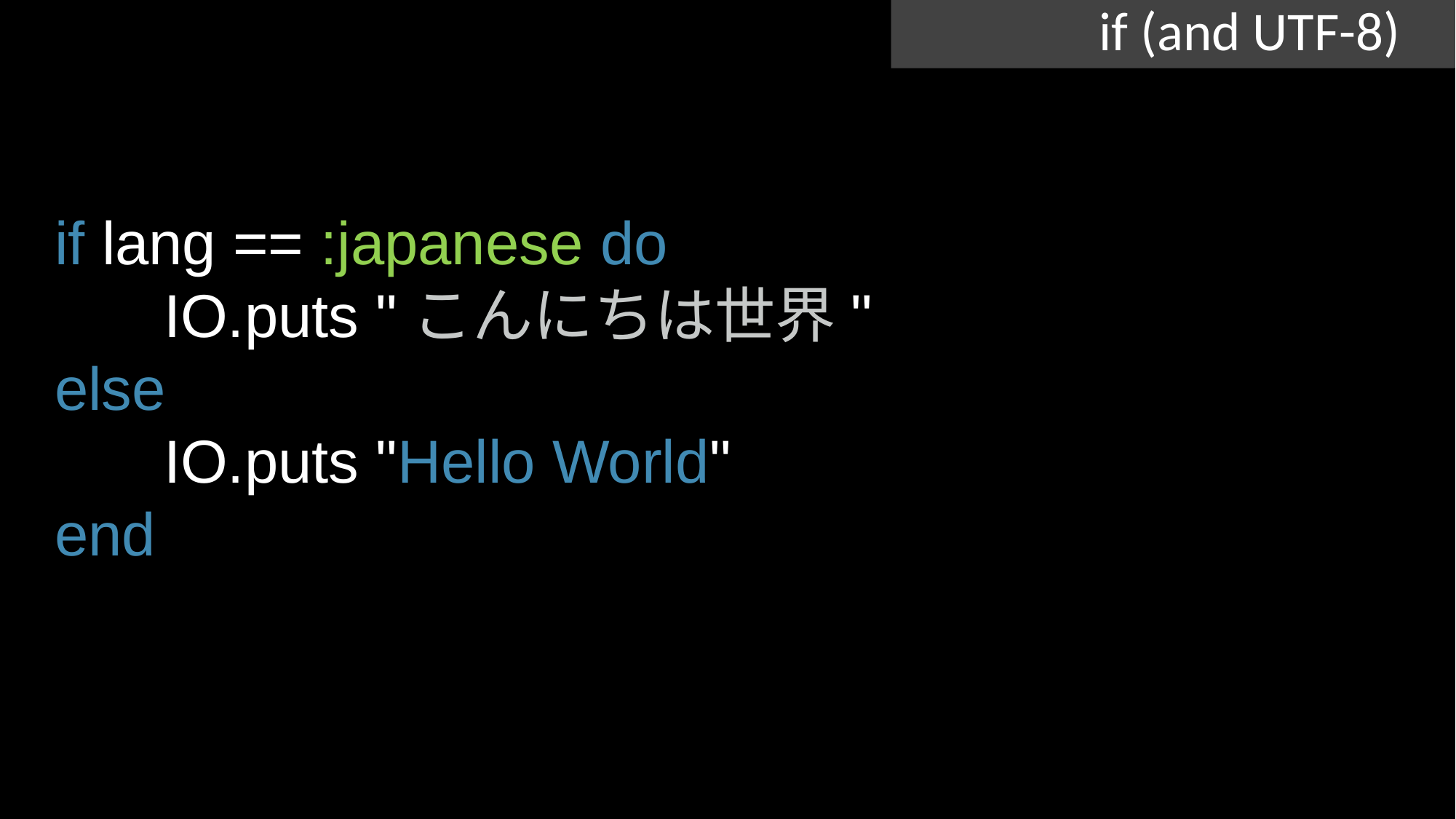

if (and UTF-8)

if lang == :japanese do
	IO.puts "こんにちは世界"
else
	IO.puts "Hello World"
end